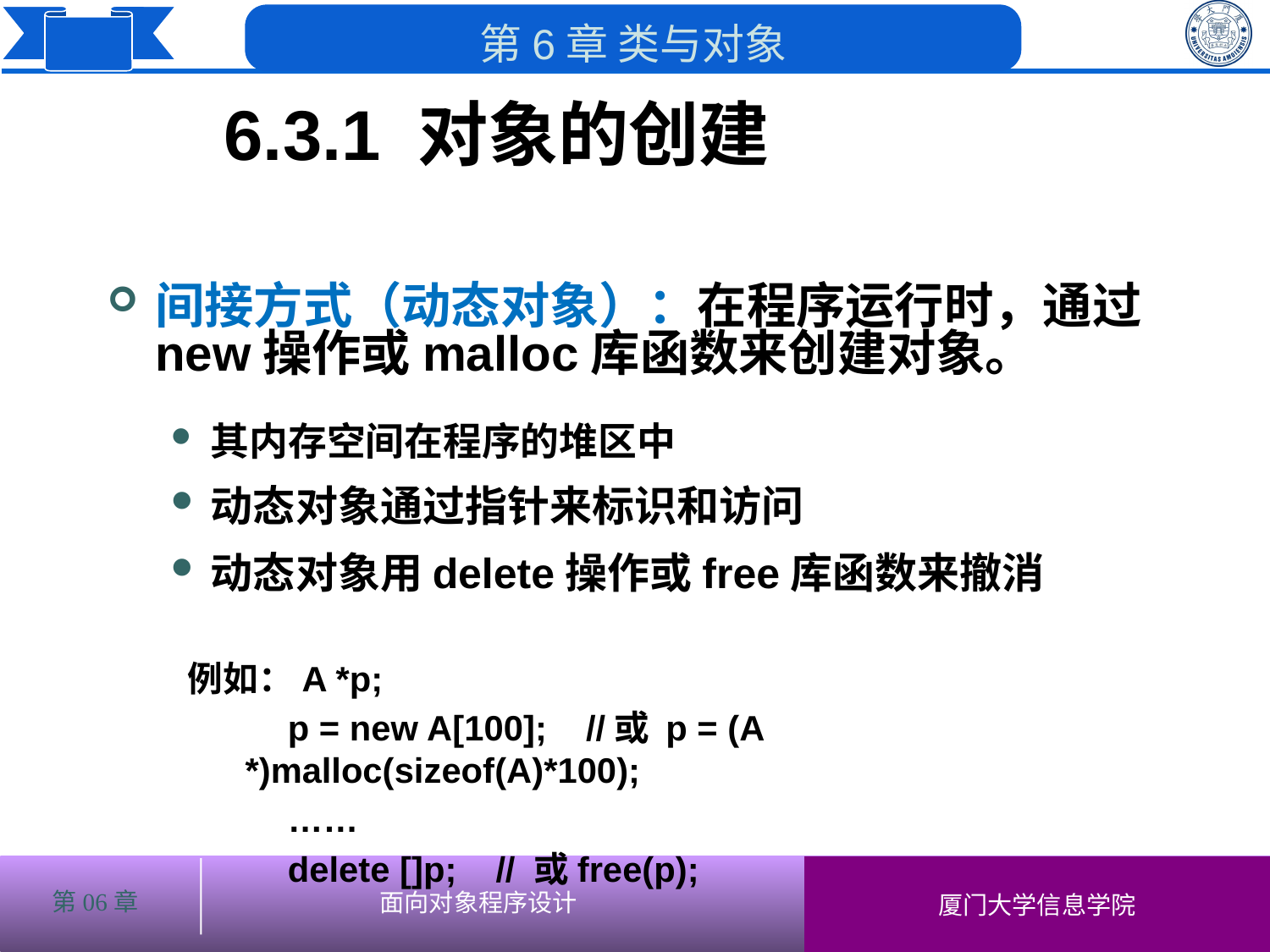

6.3.1 对象的创建
间接方式（动态对象）：在程序运行时，通过new操作或malloc库函数来创建对象。
其内存空间在程序的堆区中
动态对象通过指针来标识和访问
动态对象用delete操作或free库函数来撤消

 例如：A *p;
            p = new A[100];    //或 p = (A *)malloc(sizeof(A)*100);
            ……
            delete []p;    // 或free(p);
32